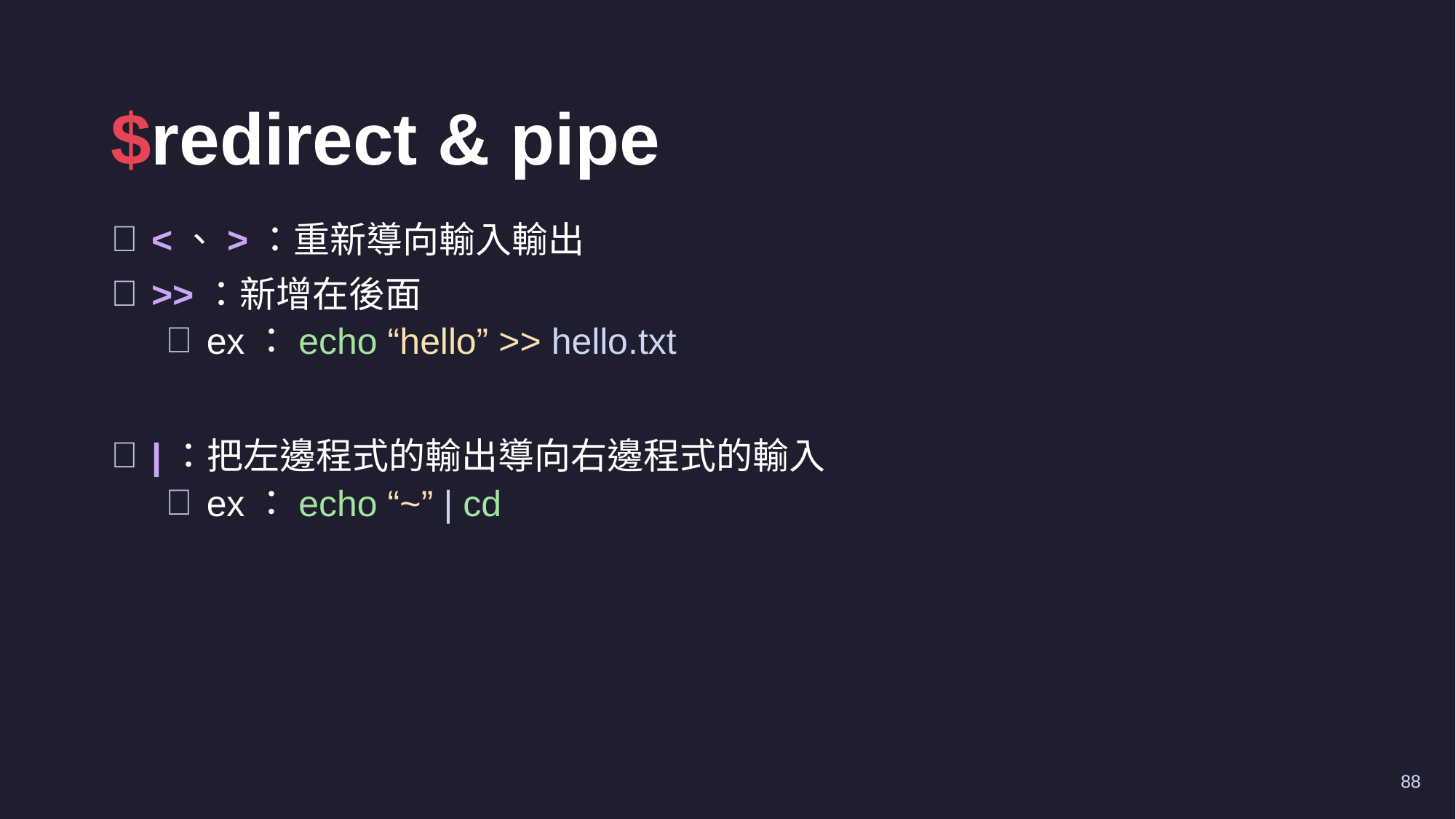

# $redirect & pipe
<、>：重新導向輸入輸出
>>：新增在後面
ex：echo “hello” >> hello.txt

|：把左邊程式的輸出導向右邊程式的輸入
ex：echo “~” | cd
88